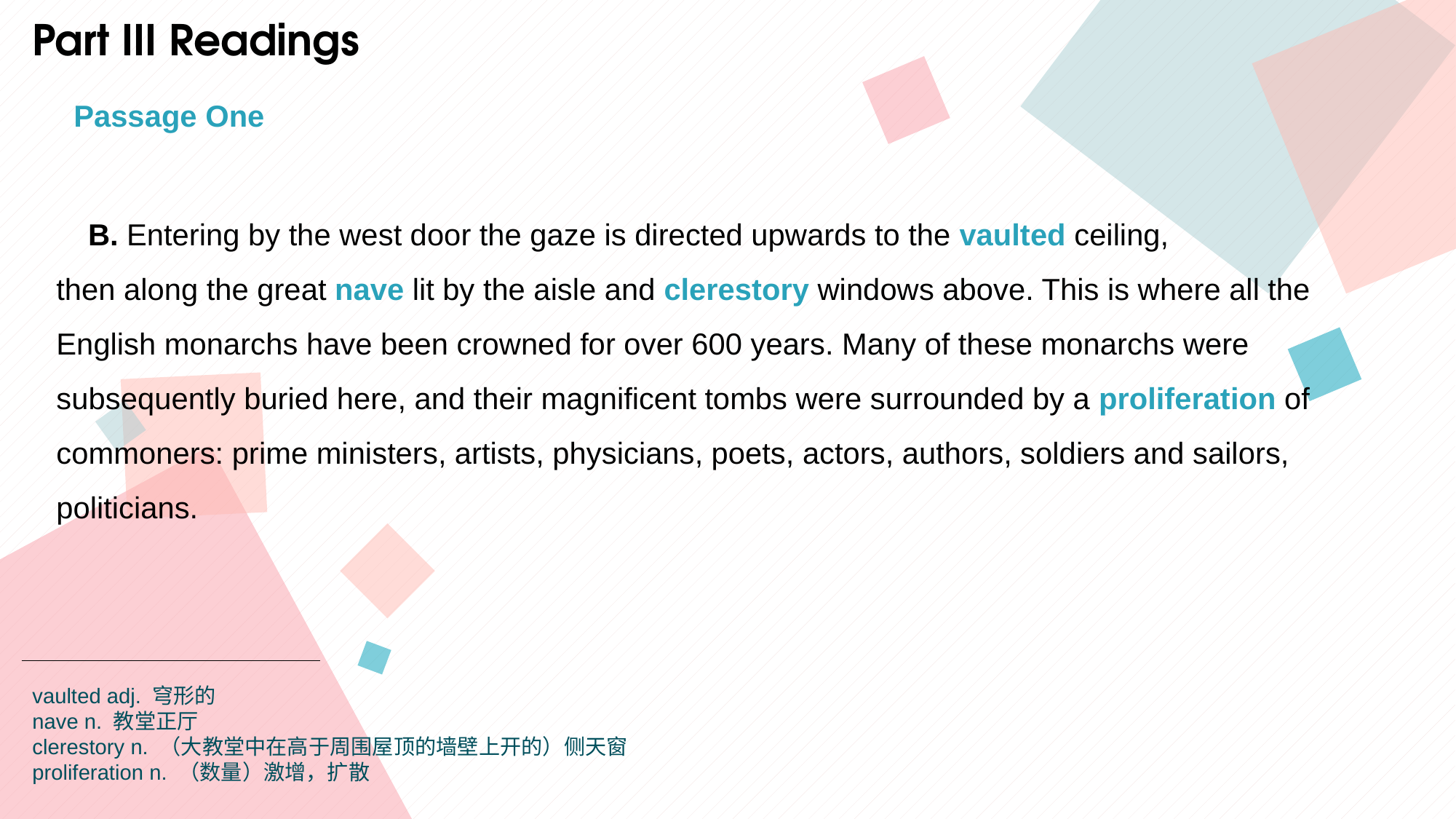

Part III Readings
Passage One

     B. Entering by the west door the gaze is directed upwards to the vaulted ceiling,
then along the great nave lit by the aisle and clerestory windows above. This is where all the English monarchs have been crowned for over 600 years. Many of these monarchs were subsequently buried here, and their magnificent tombs were surrounded by a proliferation of
commoners: prime ministers, artists, physicians, poets, actors, authors, soldiers and sailors, politicians.
vaulted adj. 穹形的
nave n. 教堂正厅
clerestory n. （大教堂中在高于周围屋顶的墙壁上开的）侧天窗
proliferation n. （数量）激增，扩散